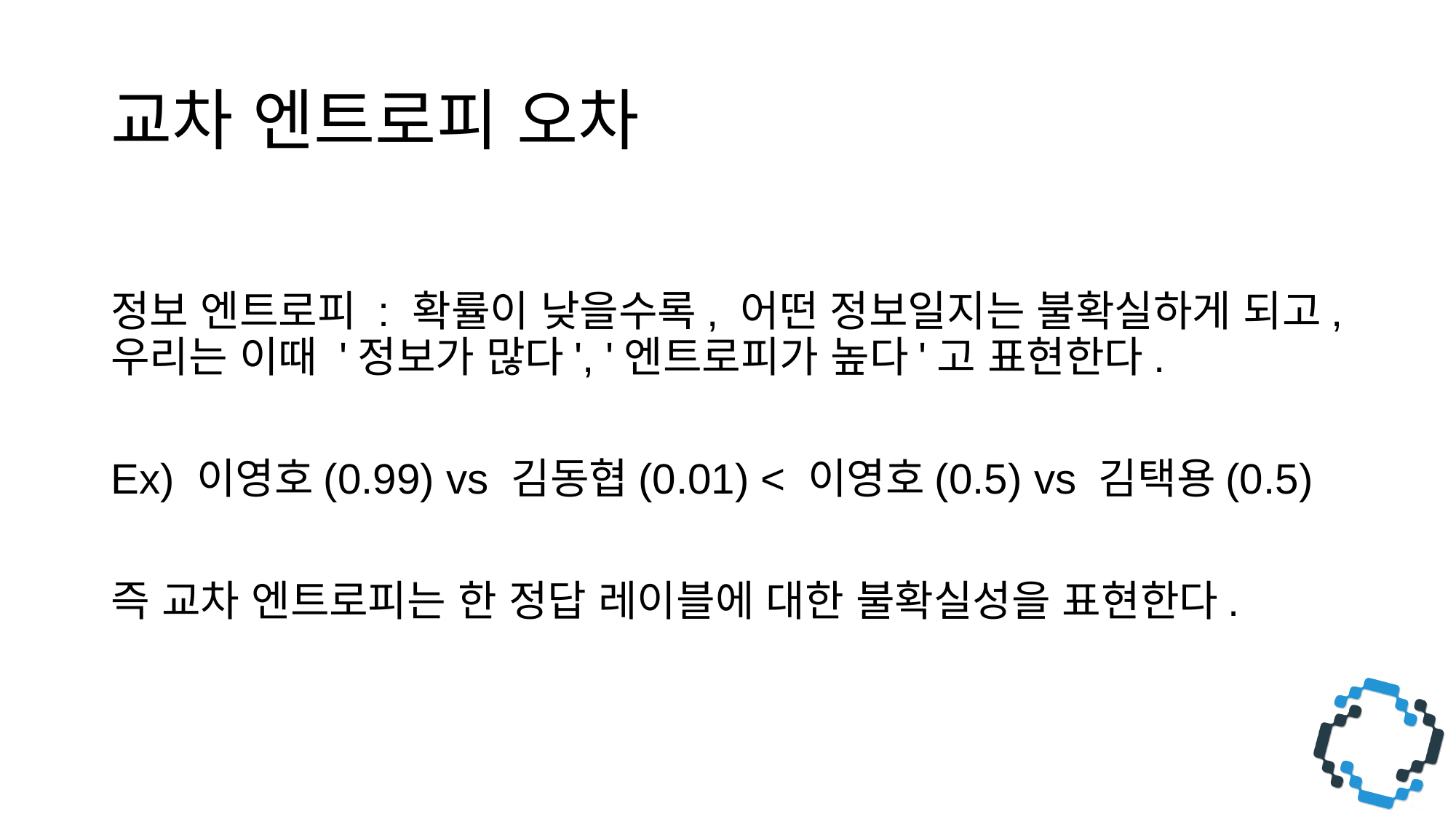

# 교차 엔트로피 오차

정보 엔트로피 : 확률이 낮을수록, 어떤 정보일지는 불확실하게 되고, 우리는 이때 '정보가 많다', '엔트로피가 높다'고 표현한다.

Ex) 이영호(0.99) vs 김동협(0.01) < 이영호(0.5) vs 김택용(0.5)

즉 교차 엔트로피는 한 정답 레이블에 대한 불확실성을 표현한다.